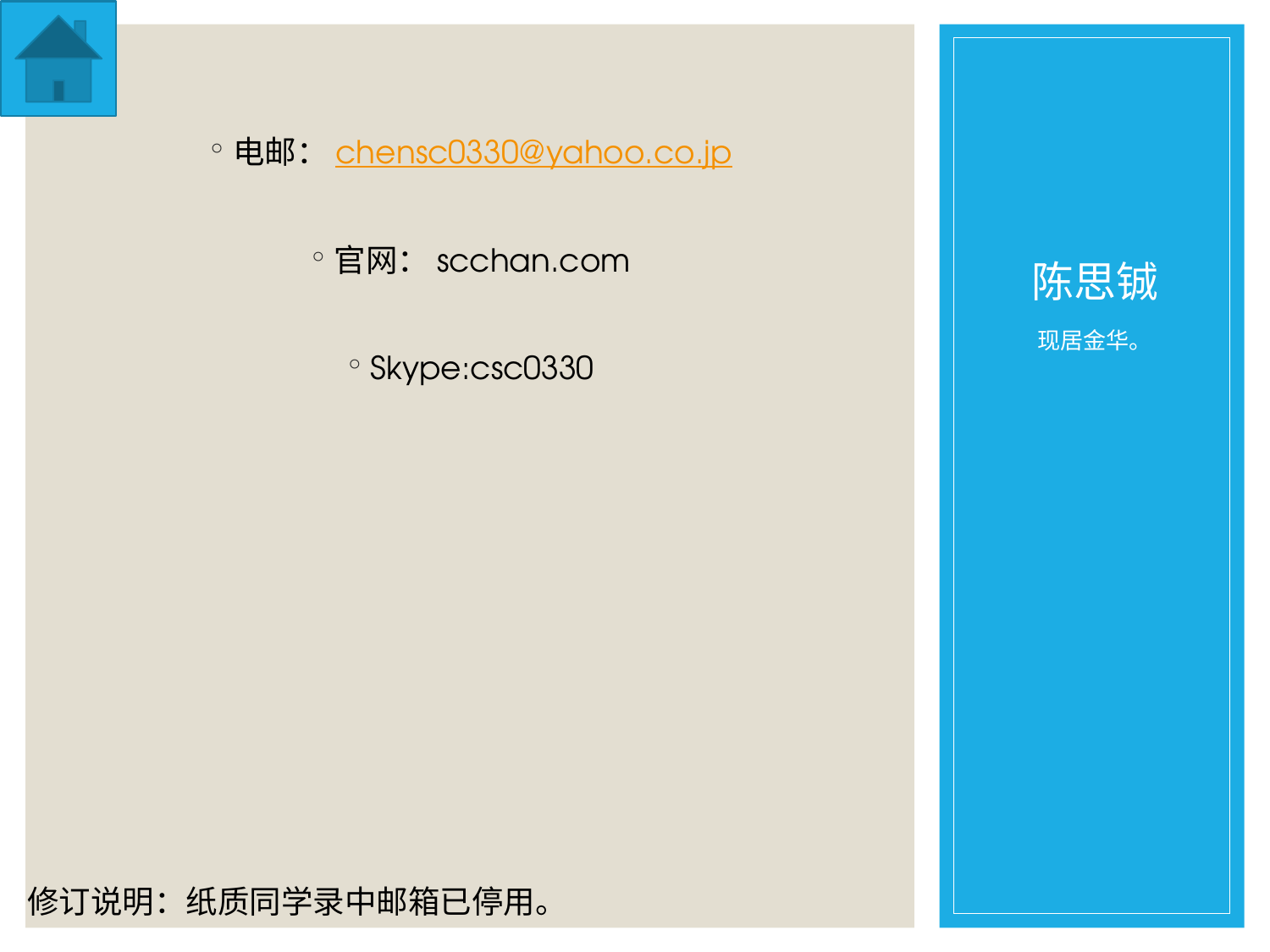

# 陈思铖
电邮：chensc0330@yahoo.co.jp

官网：scchan.com

Skype:csc0330

现居金华。
修订说明：纸质同学录中邮箱已停用。